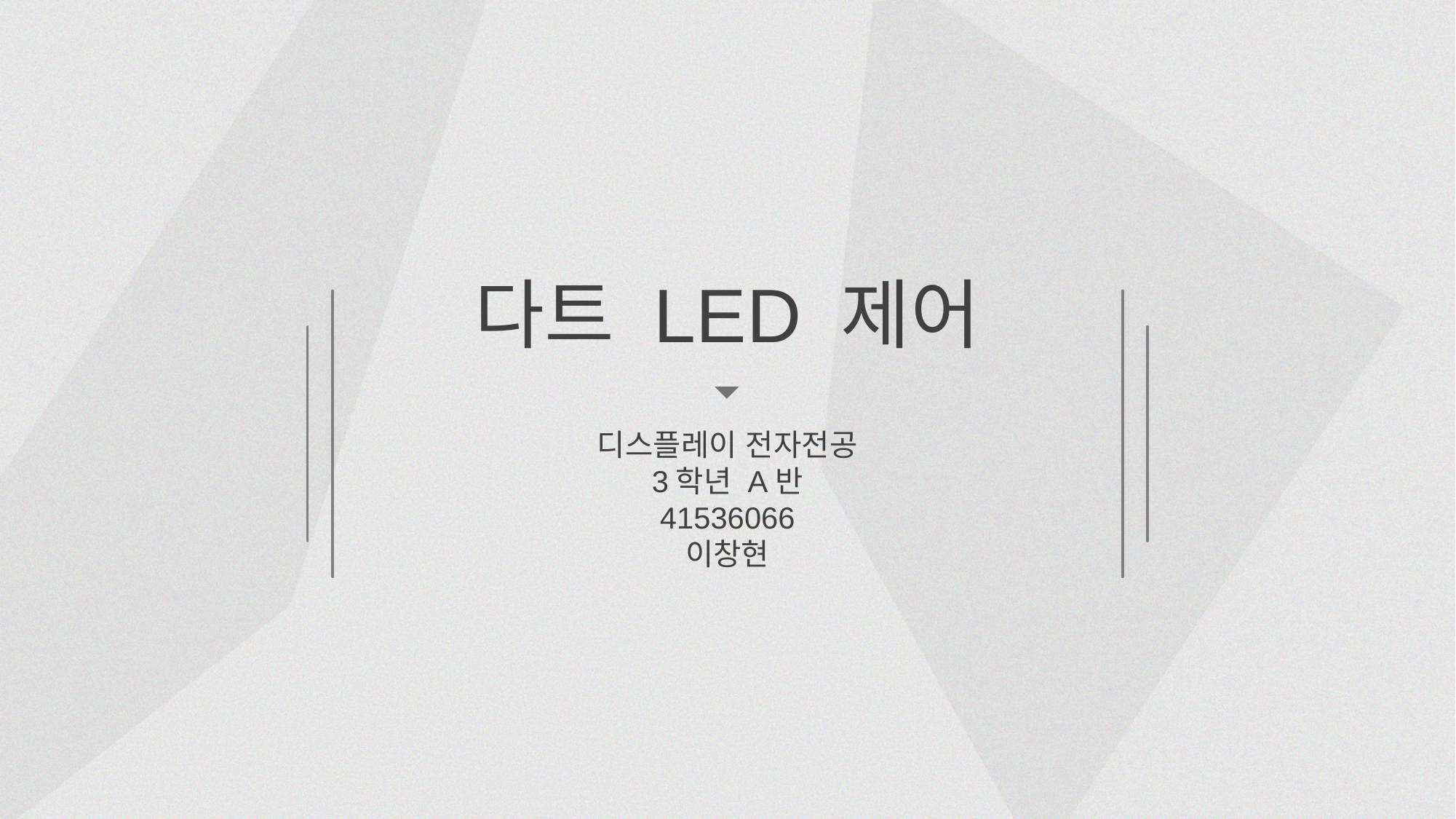

다트 LED 제어

디스플레이 전자전공
3학년 A반
41536066
이창현